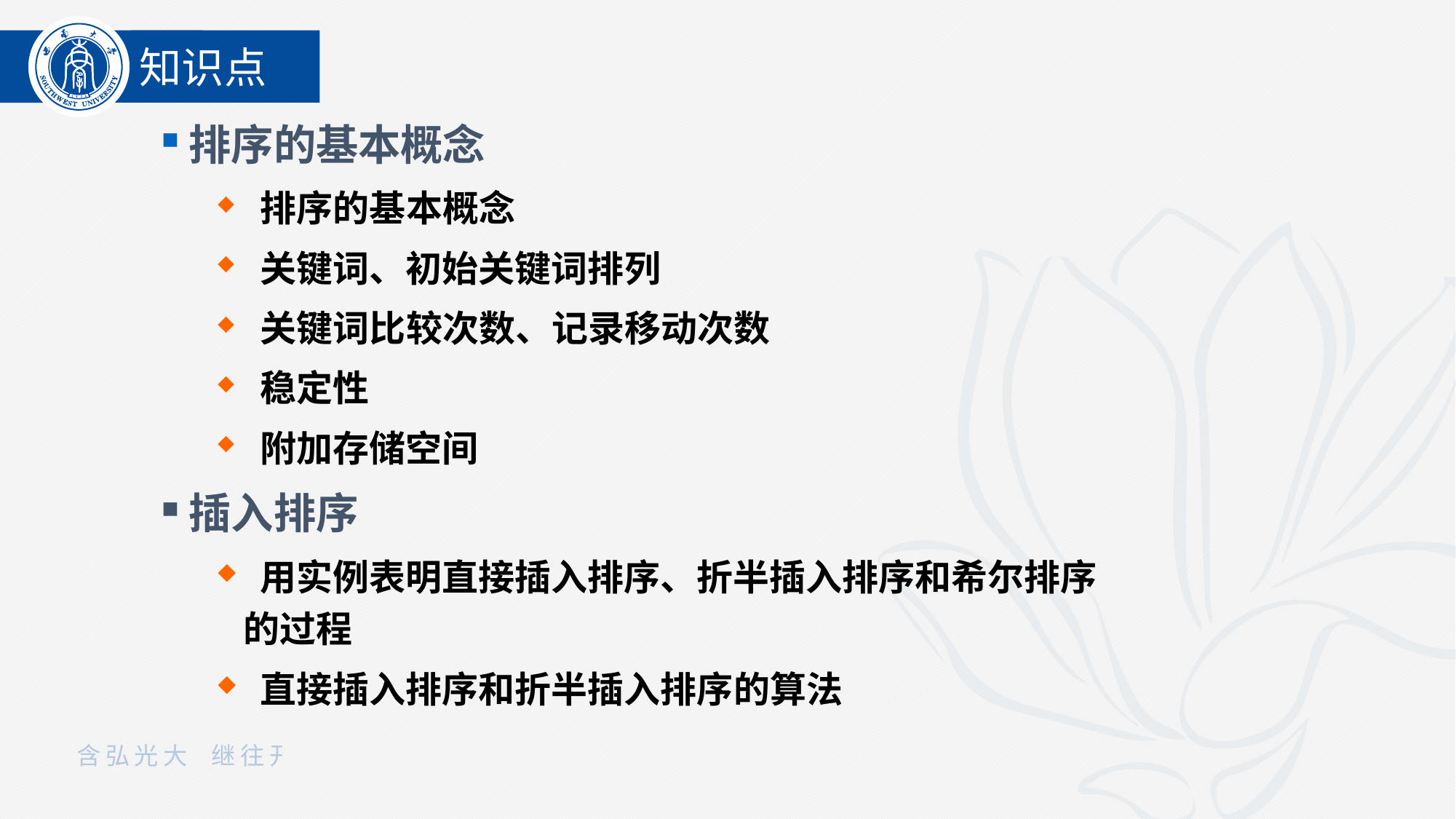

知识点
排序的基本概念
 排序的基本概念
 关键词、初始关键词排列
 关键词比较次数、记录移动次数
 稳定性
 附加存储空间
插入排序
 用实例表明直接插入排序、折半插入排序和希尔排序的过程
 直接插入排序和折半插入排序的算法